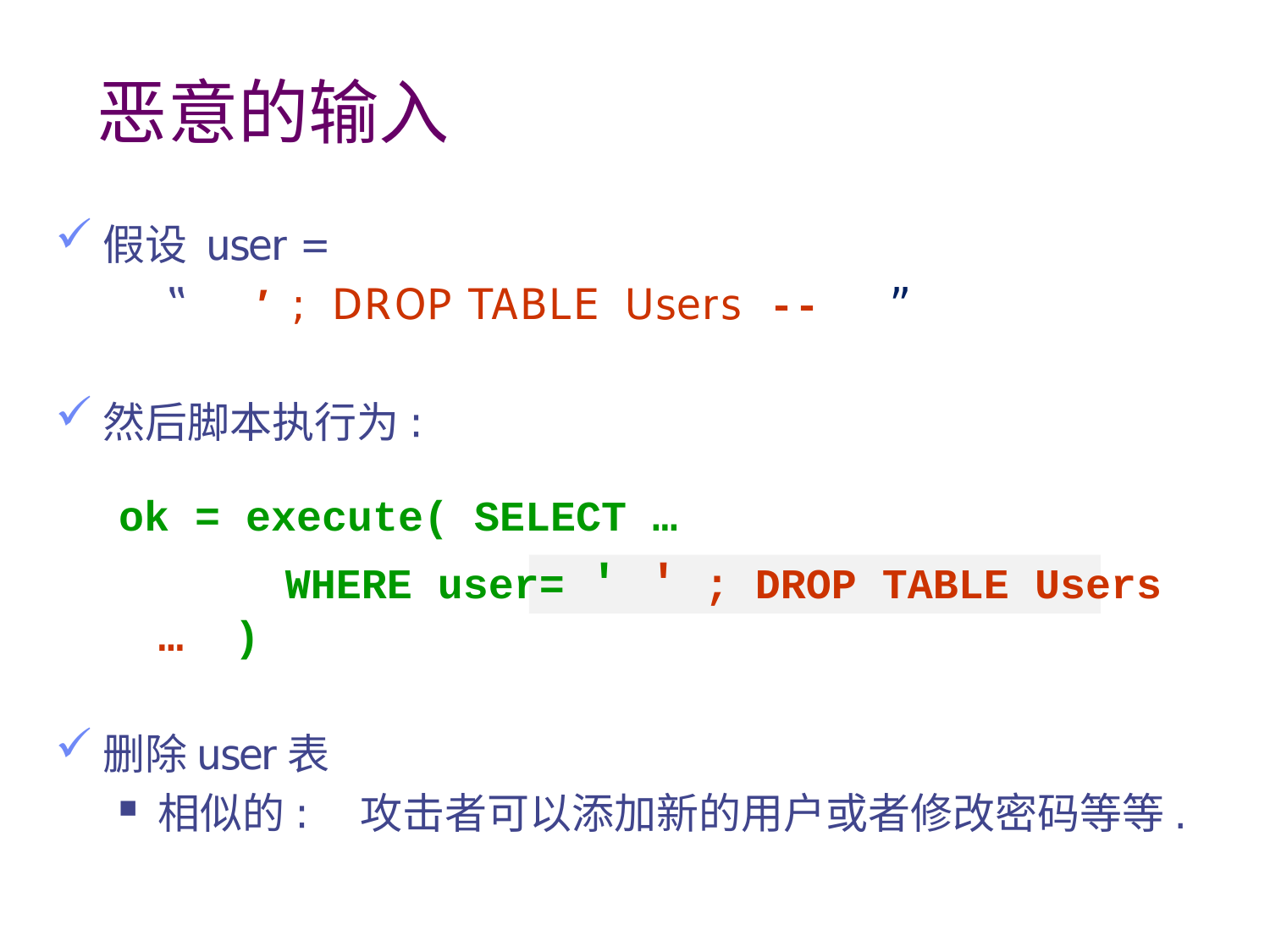

# 恶意的输入
假设 user =
	 “     ′  ;  DROP TABLE  Users  --      ”

然后脚本执行为:
ok = execute( SELECT …
		WHERE user= ′ ′ ; DROP TABLE Users  …  )

删除user表
相似的:   攻击者可以添加新的用户或者修改密码等等.